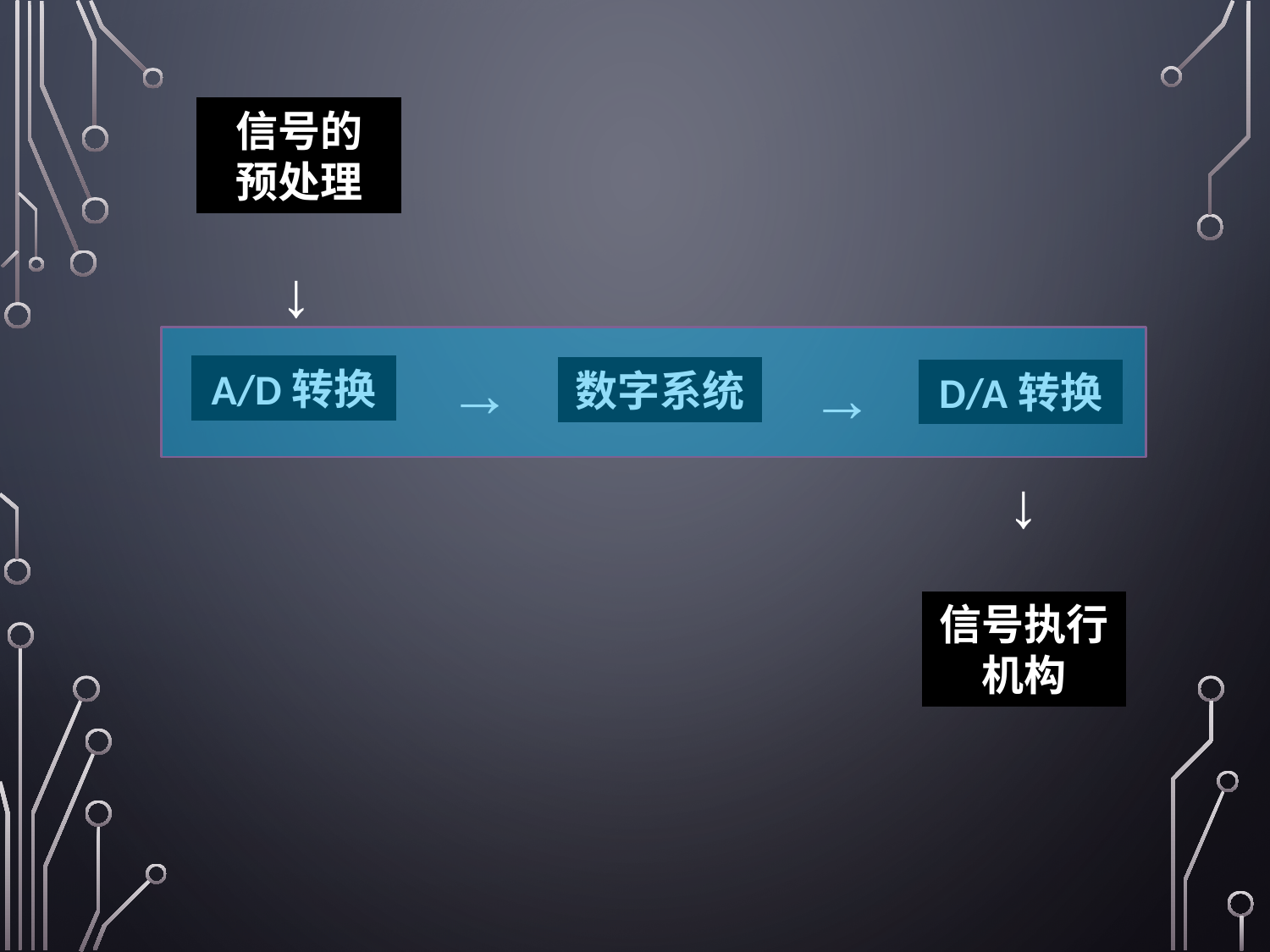

信号的
预处理
↓

→
→
A/D转换
数字系统
D/A转换
↓
信号执行机构